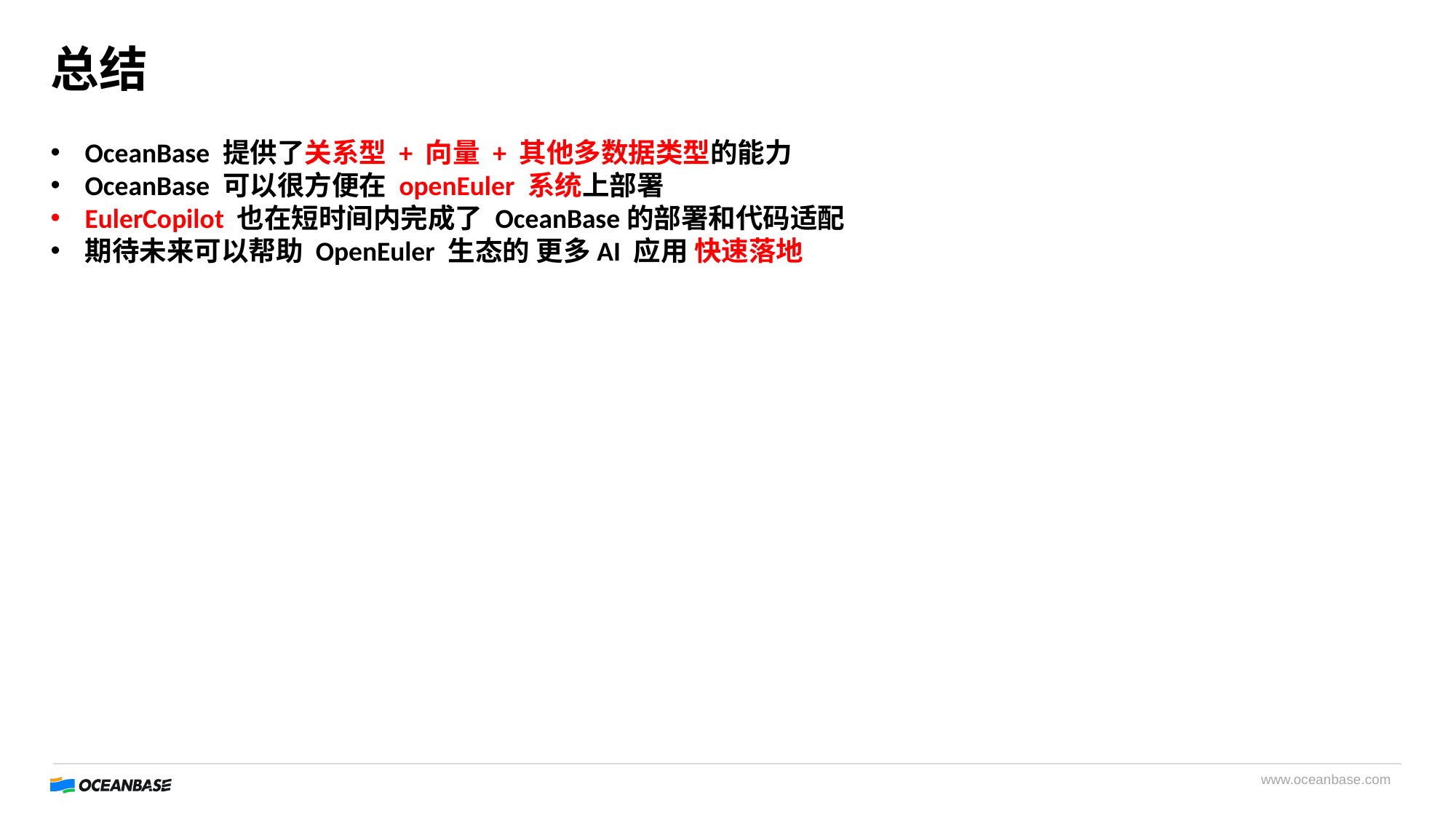

BBAAD9C20180234D78A0072836F0B480B2B9B20C19E7DBB0ACD98C3EB1562BD50B49B338E1667B0722592F08C84632EB0DF921FA41D09BE11BBFC2597EBE24DA24F20FAD8F2476D7C4A72C0763B24F570F0CEBBC72B72FC5F89C319FEEA05C48DD962692DE3
# 总结
OceanBase 提供了关系型 + 向量 + 其他多数据类型的能力
OceanBase 可以很方便在 openEuler 系统上部署
EulerCopilot 也在短时间内完成了 OceanBase的部署和代码适配
期待未来可以帮助 OpenEuler 生态的 更多AI 应用 快速落地